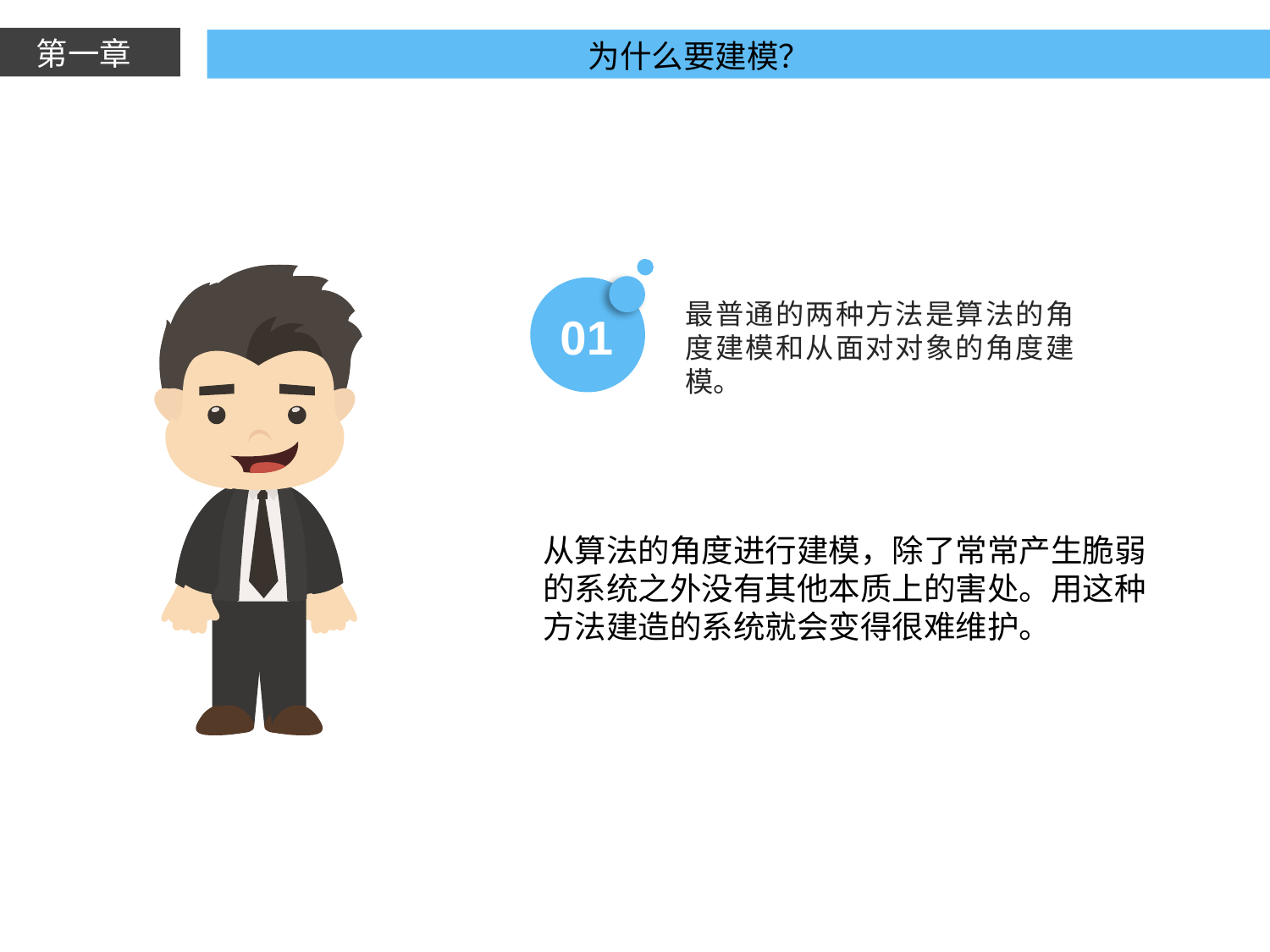

第一章

为什么要建模？

01
最普通的两种方法是算法的角度建模和从面对对象的角度建模。
从算法的角度进行建模，除了常常产生脆弱的系统之外没有其他本质上的害处。用这种方法建造的系统就会变得很难维护。